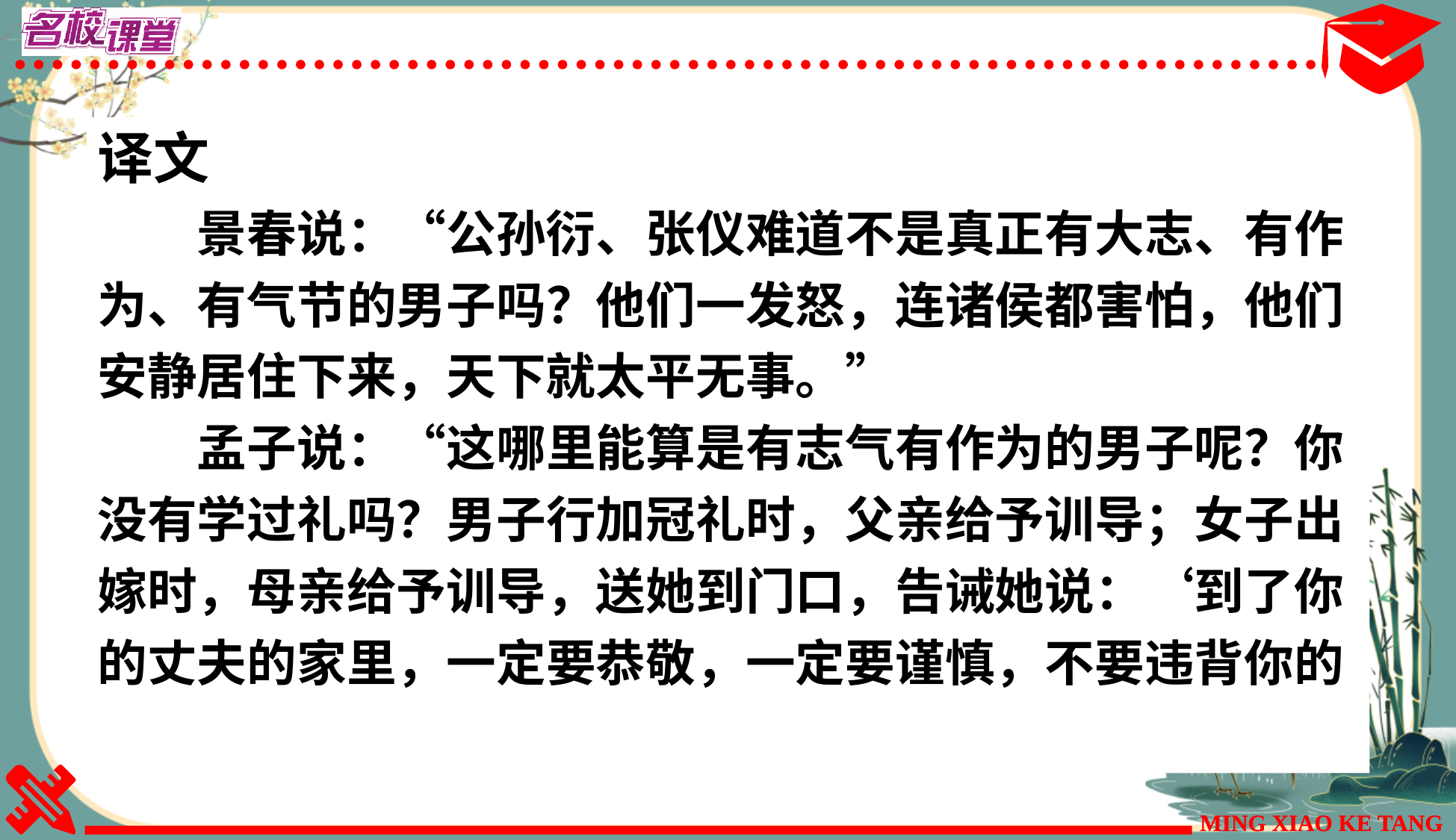

译文
　　景春说：“公孙衍、张仪难道不是真正有大志、有作为、有气节的男子吗？他们一发怒，连诸侯都害怕，他们安静居住下来，天下就太平无事。”
　　孟子说：“这哪里能算是有志气有作为的男子呢？你没有学过礼吗？男子行加冠礼时，父亲给予训导；女子出嫁时，母亲给予训导，送她到门口，告诫她说：‘到了你的丈夫的家里，一定要恭敬，一定要谨慎，不要违背你的